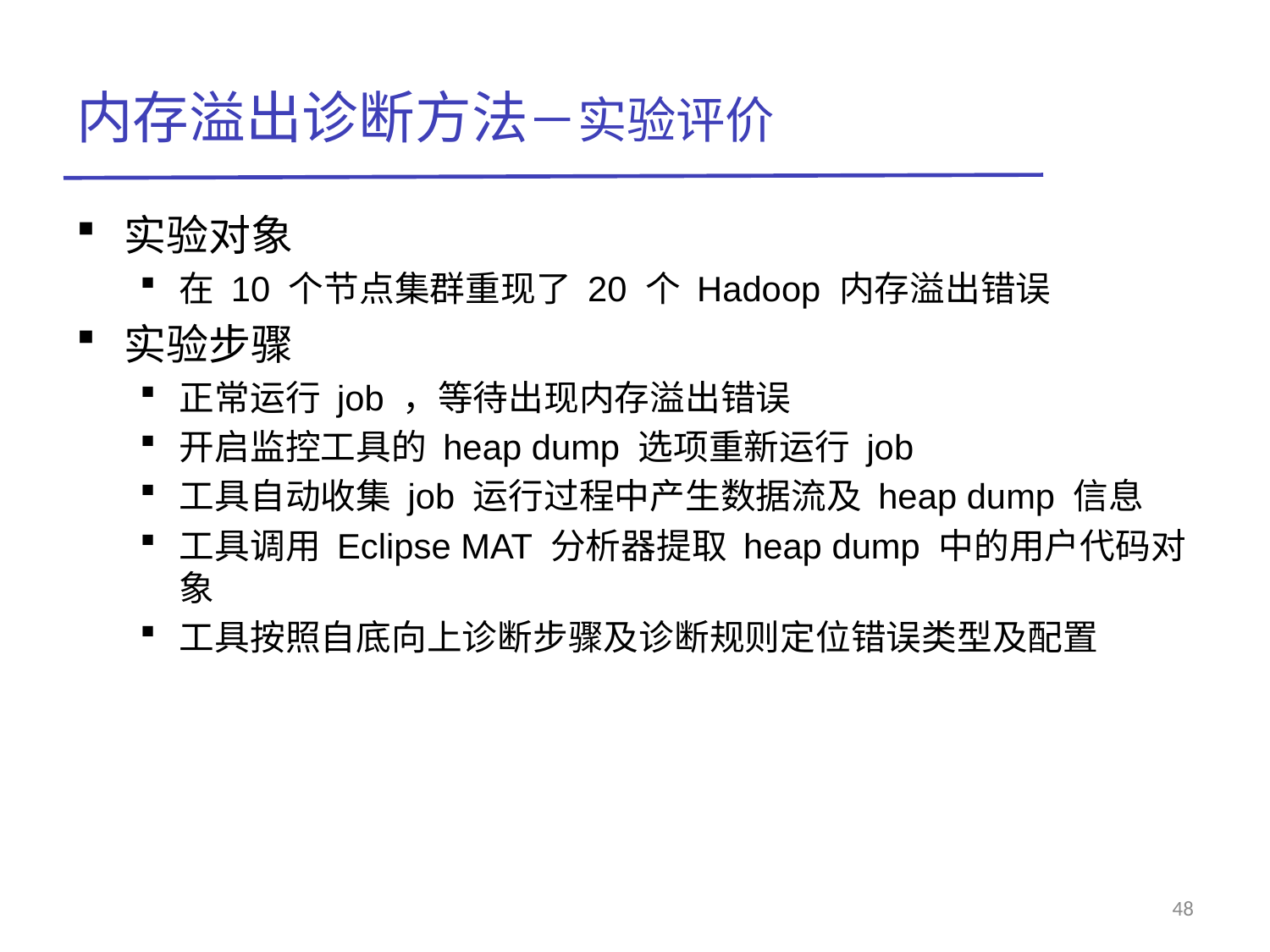

# 内存溢出诊断方法－实验评价
实验对象
在 10 个节点集群重现了 20 个 Hadoop 内存溢出错误
实验步骤
正常运行 job ，等待出现内存溢出错误
开启监控工具的 heap dump 选项重新运行 job
工具自动收集 job 运行过程中产生数据流及 heap dump 信息
工具调用 Eclipse MAT 分析器提取 heap dump 中的用户代码对象
工具按照自底向上诊断步骤及诊断规则定位错误类型及配置

48